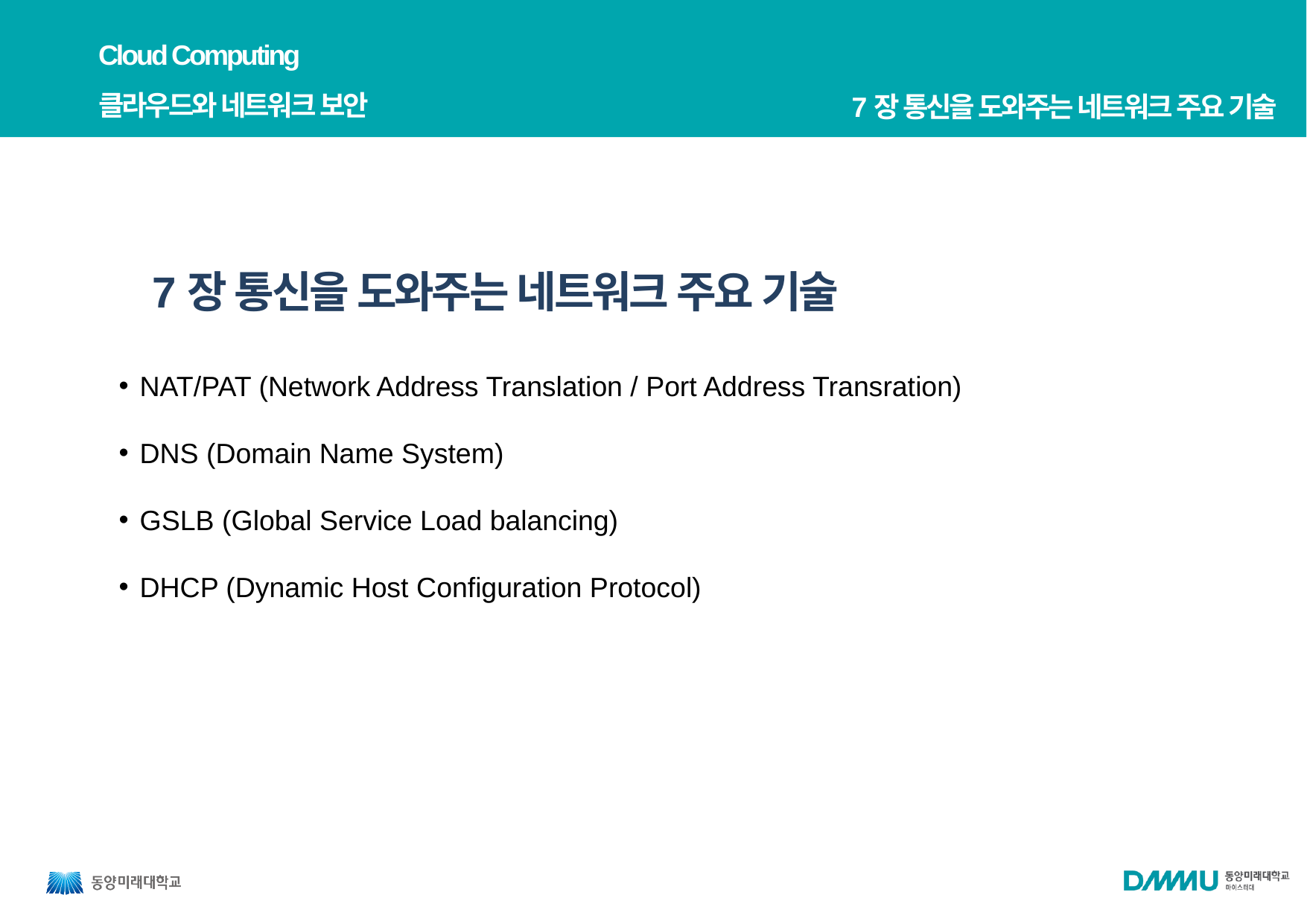

Cloud Computing
클라우드와 네트워크 보안
7장 통신을 도와주는 네트워크 주요 기술
7장 통신을 도와주는 네트워크 주요 기술
NAT/PAT (Network Address Translation / Port Address Transration)
DNS (Domain Name System)
GSLB (Global Service Load balancing)
DHCP (Dynamic Host Configuration Protocol)